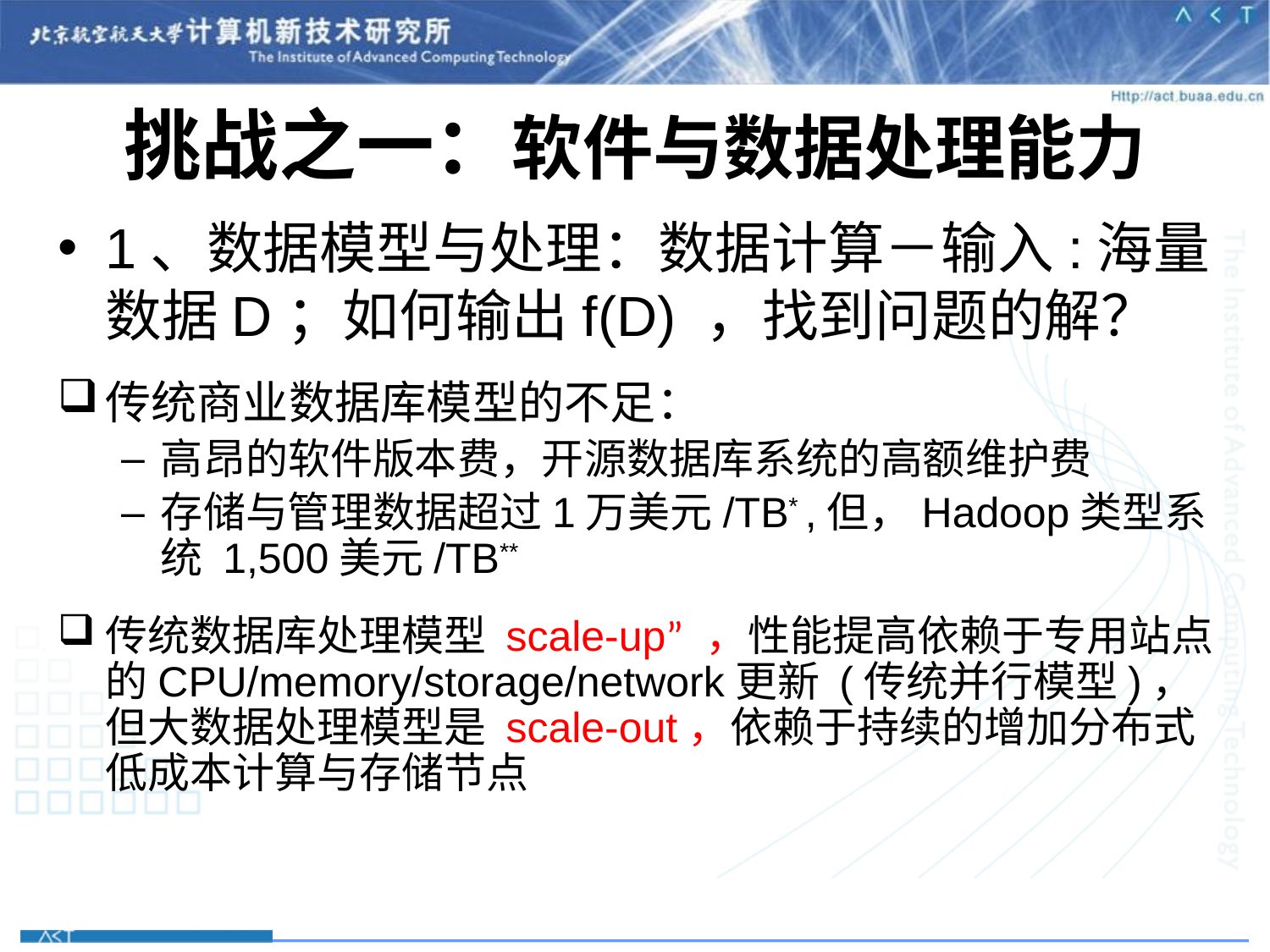

# 挑战之一：软件与数据处理能力
1、数据模型与处理：数据计算－输入:海量数据D；如何输出f(D) ，找到问题的解？
传统商业数据库模型的不足：
高昂的软件版本费，开源数据库系统的高额维护费
存储与管理数据超过1万美元/TB* ,但，Hadoop类型系统 1,500美元/TB**
传统数据库处理模型 scale-up” ，性能提高依赖于专用站点的CPU/memory/storage/network更新 (传统并行模型)，但大数据处理模型是 scale-out，依赖于持续的增加分布式低成本计算与存储节点